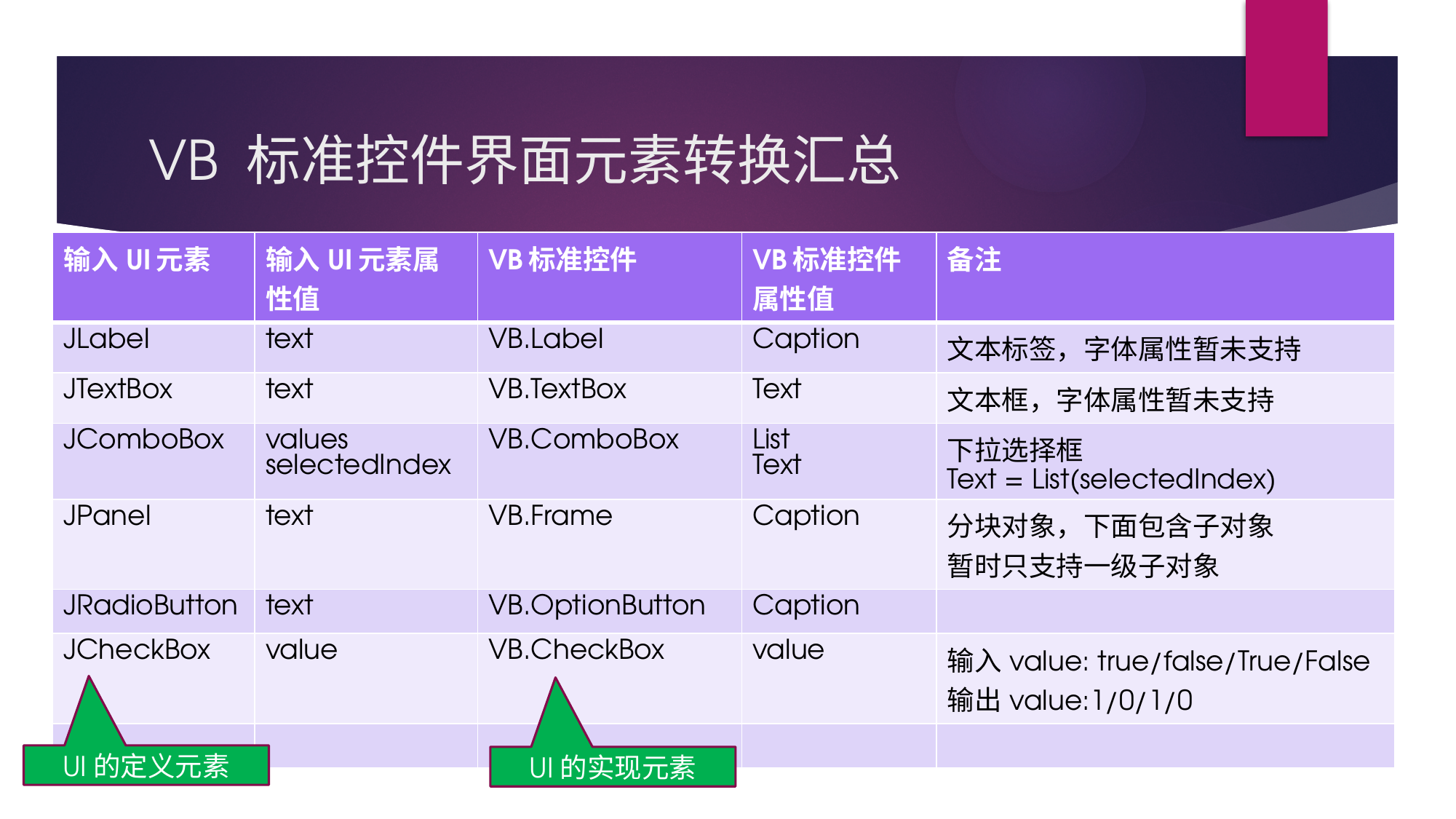

# VB 标准控件界面元素转换汇总
| 输入UI元素 | 输入UI元素属性值 | VB标准控件 | VB标准控件属性值 | 备注 |
| --- | --- | --- | --- | --- |
| JLabel | text | VB.Label | Caption | 文本标签，字体属性暂未支持 |
| JTextBox | text | VB.TextBox | Text | 文本框，字体属性暂未支持 |
| JComboBox | values selectedIndex | VB.ComboBox | List Text | 下拉选择框 Text = List(selectedIndex) |
| JPanel | text | VB.Frame | Caption | 分块对象，下面包含子对象 暂时只支持一级子对象 |
| JRadioButton | text | VB.OptionButton | Caption |  |
| JCheckBox | value | VB.CheckBox | value | 输入value: true/false/True/False 输出value:1/0/1/0 |
|  |  |  |  |  |
UI的定义元素
UI的实现元素